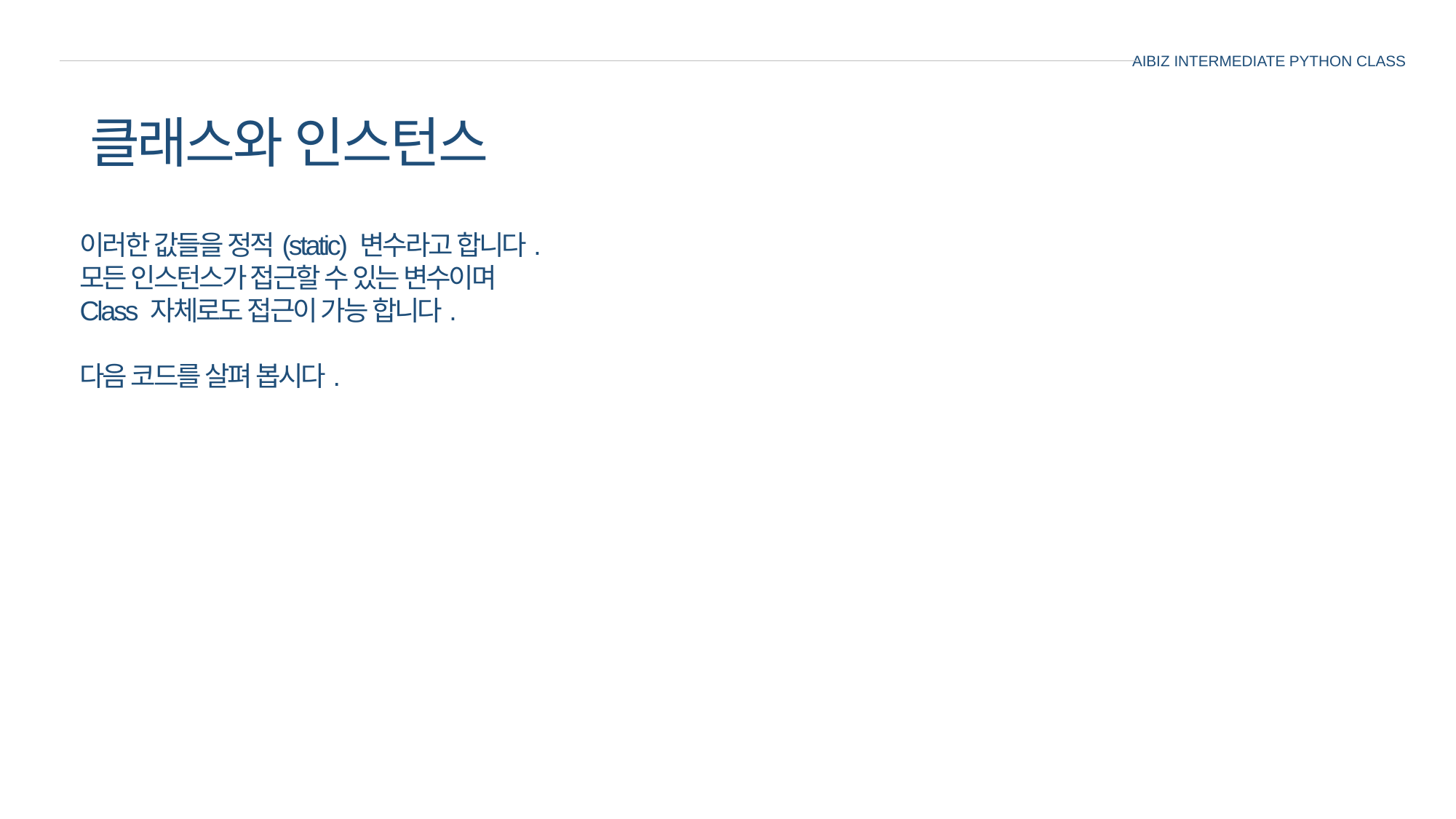

AIBIZ INTERMEDIATE PYTHON CLASS
클래스와 인스턴스
이러한 값들을 정적(static) 변수라고 합니다.
모든 인스턴스가 접근할 수 있는 변수이며
Class 자체로도 접근이 가능 합니다.

다음 코드를 살펴 봅시다.